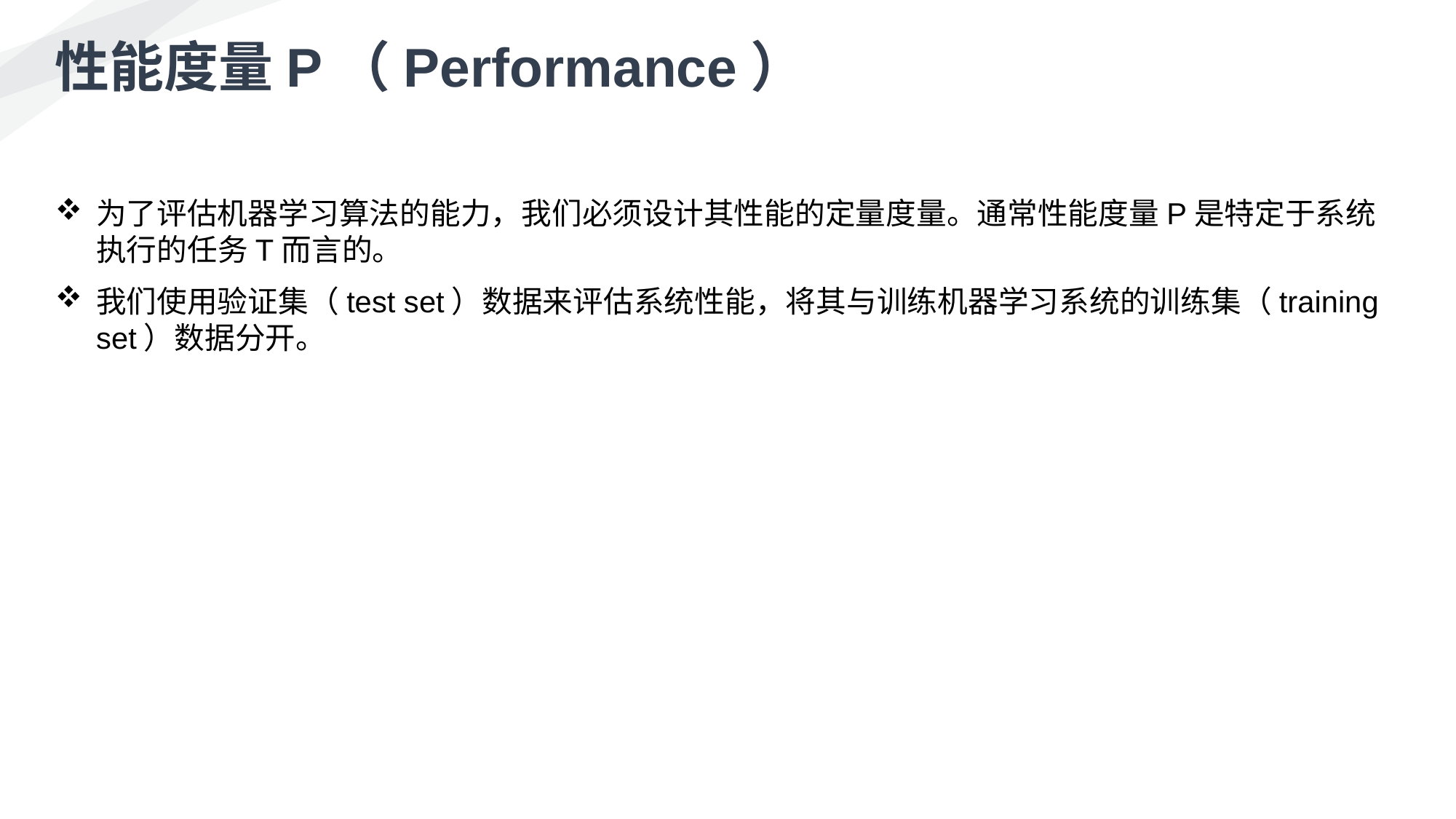

性能度量P（Performance）

为了评估机器学习算法的能力，我们必须设计其性能的定量度量。通常性能度量P是特定于系统执行的任务T而言的。
我们使用验证集（test set）数据来评估系统性能，将其与训练机器学习系统的训练集（training set）数据分开。